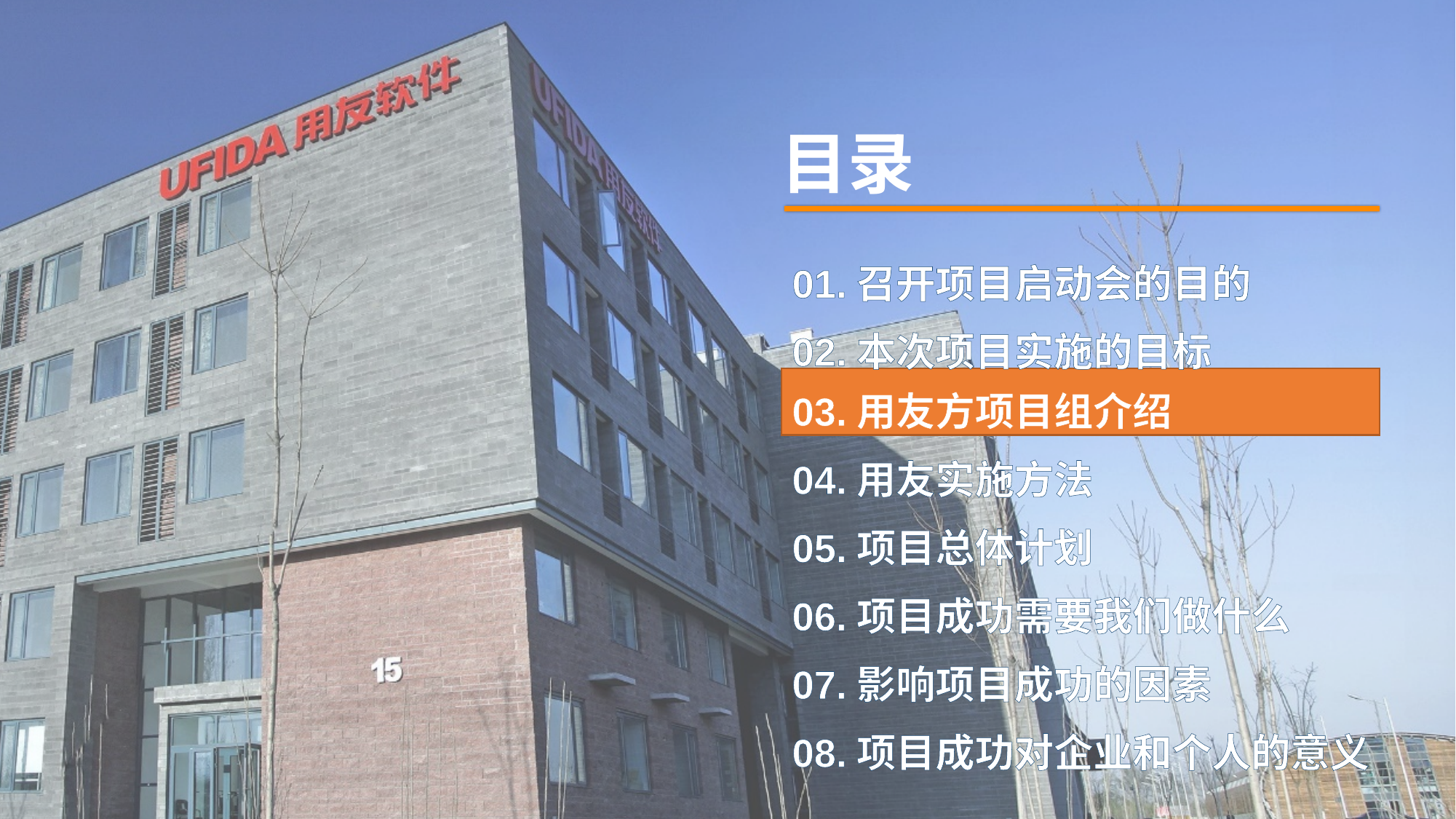

目录

01.召开项目启动会的目的
02.本次项目实施的目标
03.用友方项目组介绍

04.用友实施方法
05.项目总体计划
06.项目成功需要我们做什么
07.影响项目成功的因素
08.项目成功对企业和个人的意义